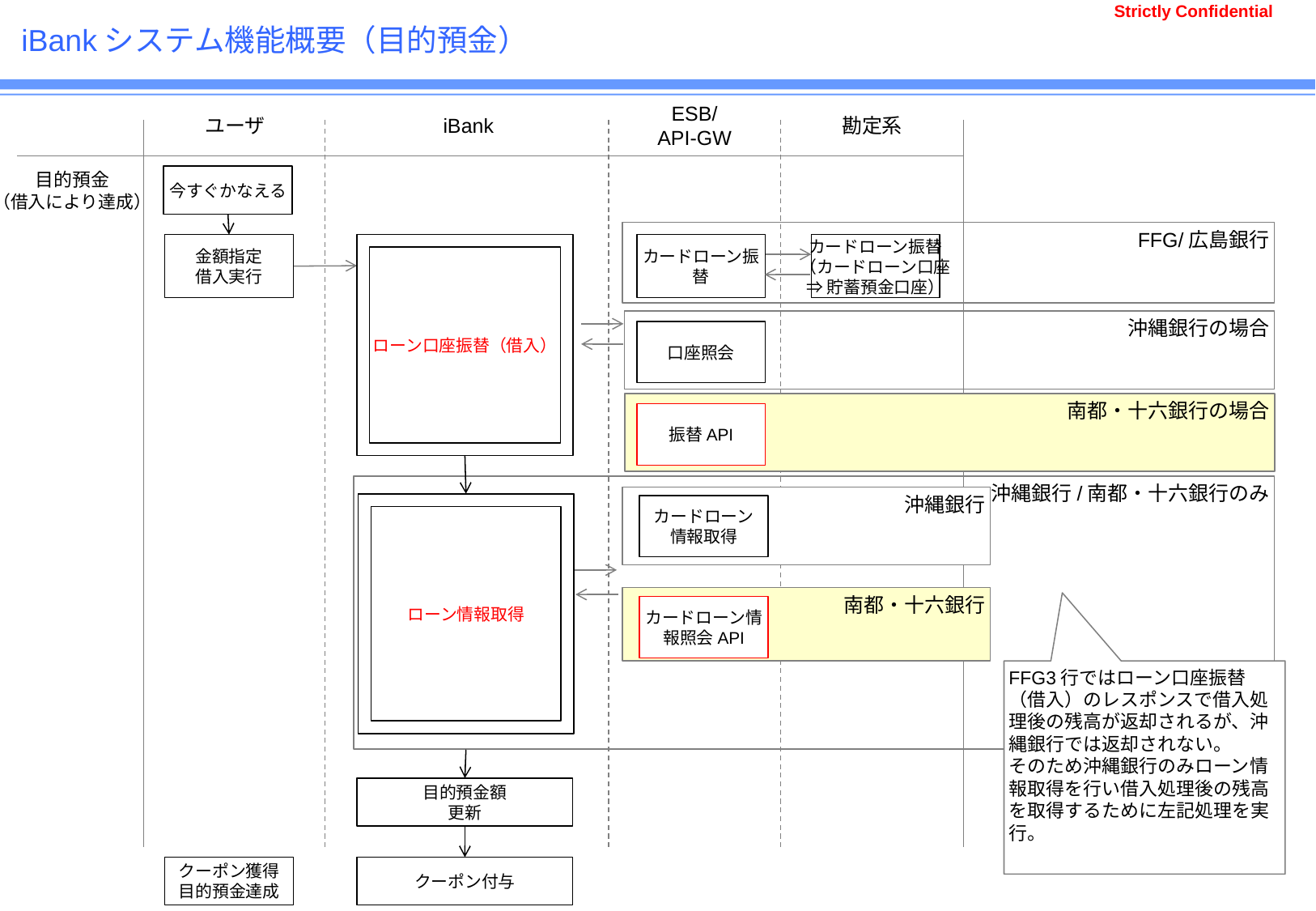

# iBankシステム機能概要（目的預金）
ユーザ
iBank
ESB/
API-GW
勘定系
目的預金
（借入により達成）
今すぐかなえる
FFG/広島銀行
金額指定
借入実行
ローン口座振替（借入）
カードローン振替
カードローン振替
（カードローン口座
⇒貯蓄預金口座）
沖縄銀行の場合
口座照会
南都・十六銀行の場合
振替API
沖縄銀行/南都・十六銀行のみ
沖縄銀行

ローン情報取得
カードローン
情報取得
南都・十六銀行
カードローン情報照会API
FFG3行ではローン口座振替（借入）のレスポンスで借入処理後の残高が返却されるが、沖縄銀行では返却されない。
そのため沖縄銀行のみローン情報取得を行い借入処理後の残高を取得するために左記処理を実行。

目的預金額
更新
クーポン獲得
目的預金達成
クーポン付与